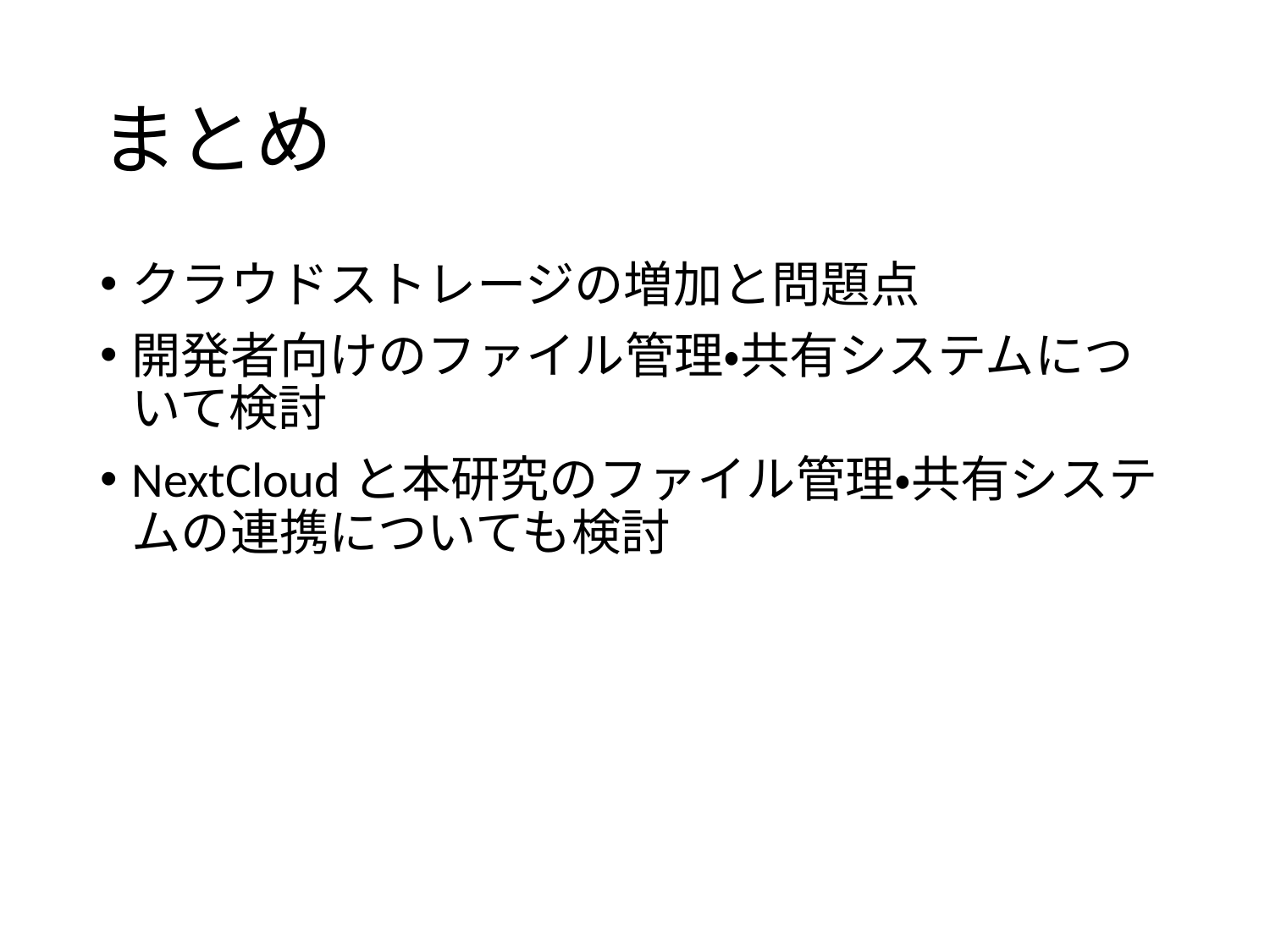

# まとめ
クラウドストレージの増加と問題点
開発者向けのファイル管理・共有システムについて検討
NextCloudと本研究のファイル管理・共有システムの連携についても検討